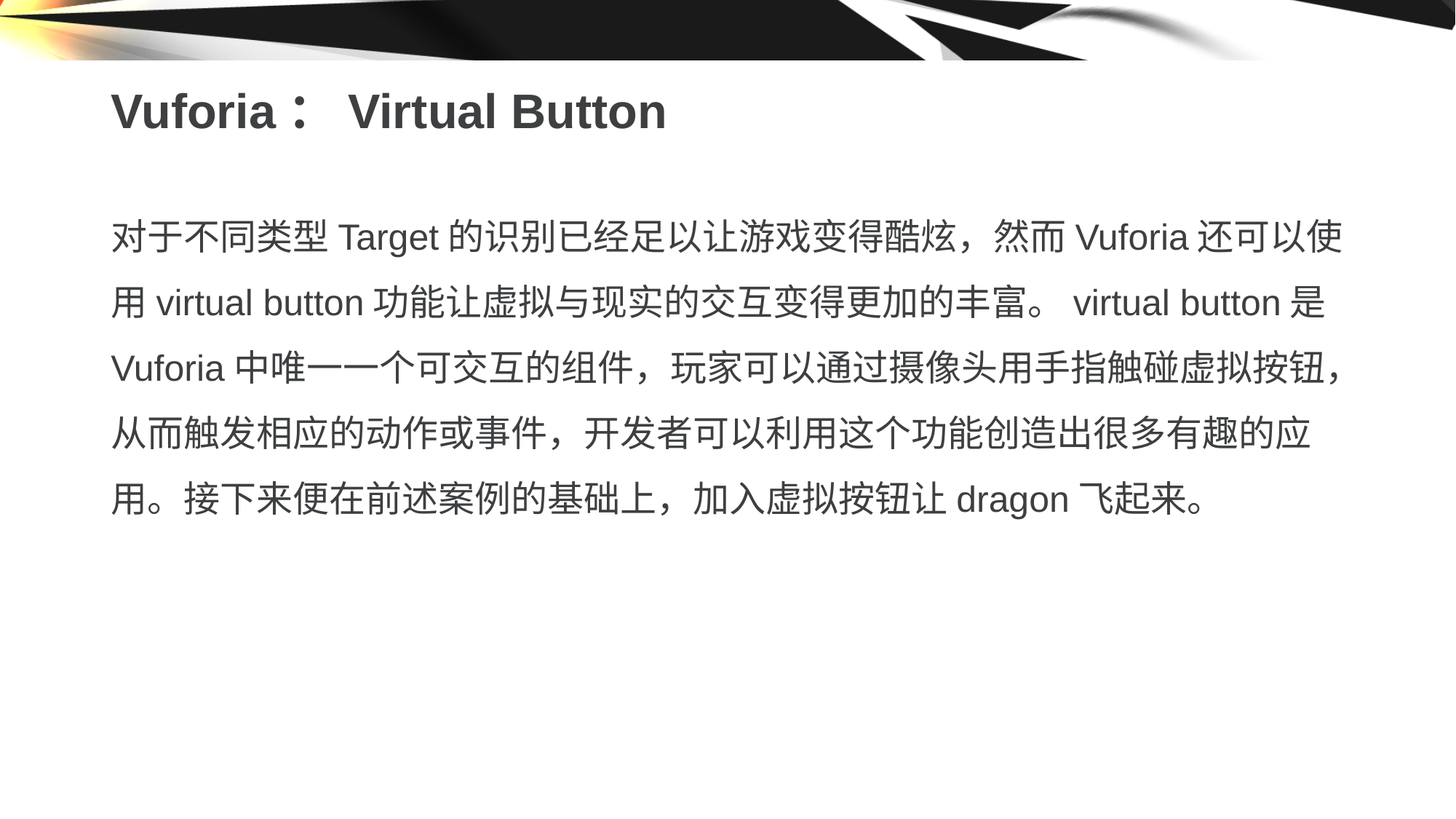

# Vuforia：Virtual Button
对于不同类型Target的识别已经足以让游戏变得酷炫，然而Vuforia还可以使用virtual button功能让虚拟与现实的交互变得更加的丰富。virtual button是Vuforia中唯一一个可交互的组件，玩家可以通过摄像头用手指触碰虚拟按钮，从而触发相应的动作或事件，开发者可以利用这个功能创造出很多有趣的应用。接下来便在前述案例的基础上，加入虚拟按钮让dragon飞起来。